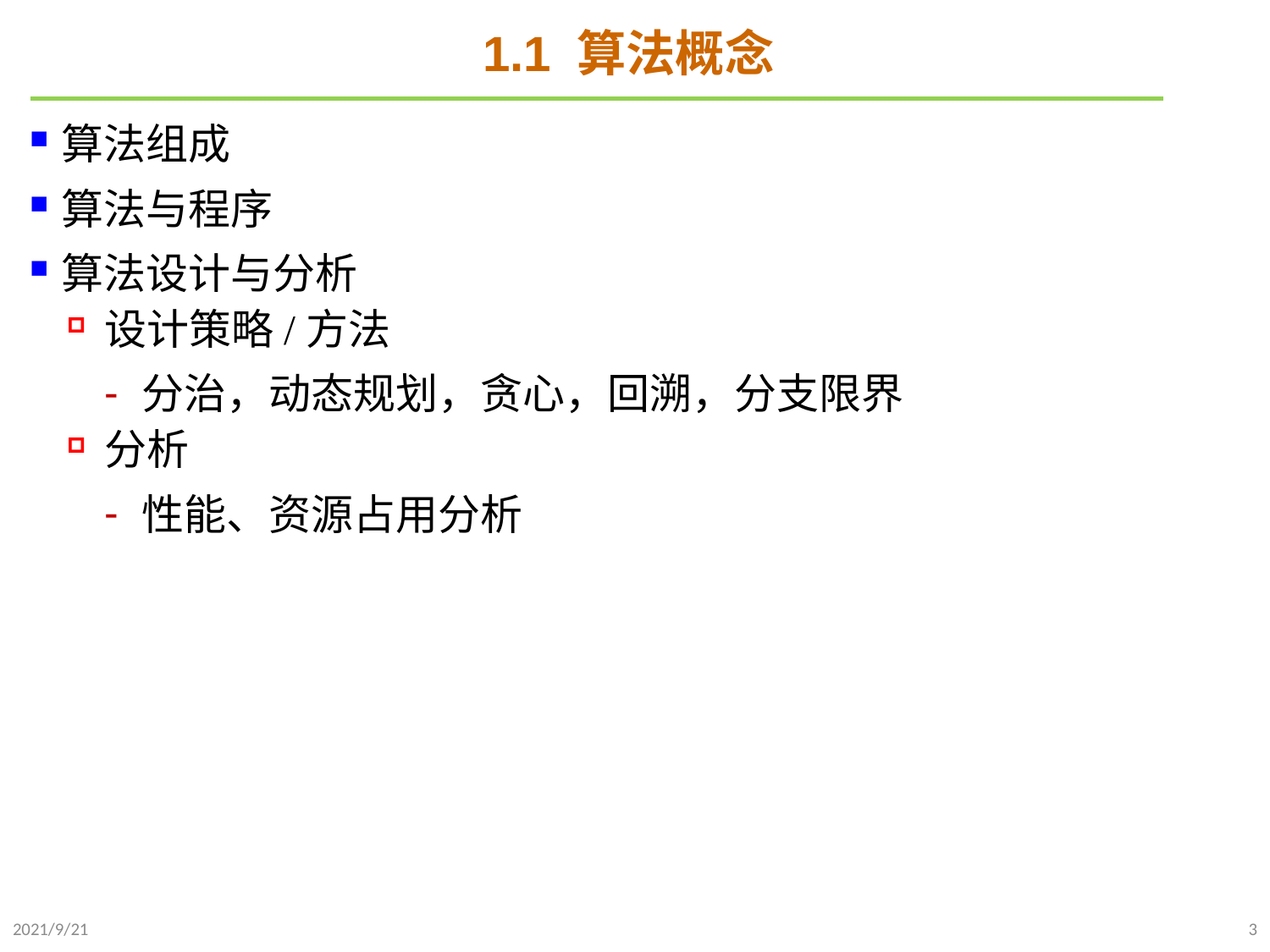

# 1.1 算法概念
算法组成
算法与程序
算法设计与分析
设计策略/方法
分治，动态规划，贪心，回溯，分支限界
分析
性能、资源占用分析

2021/9/21
3